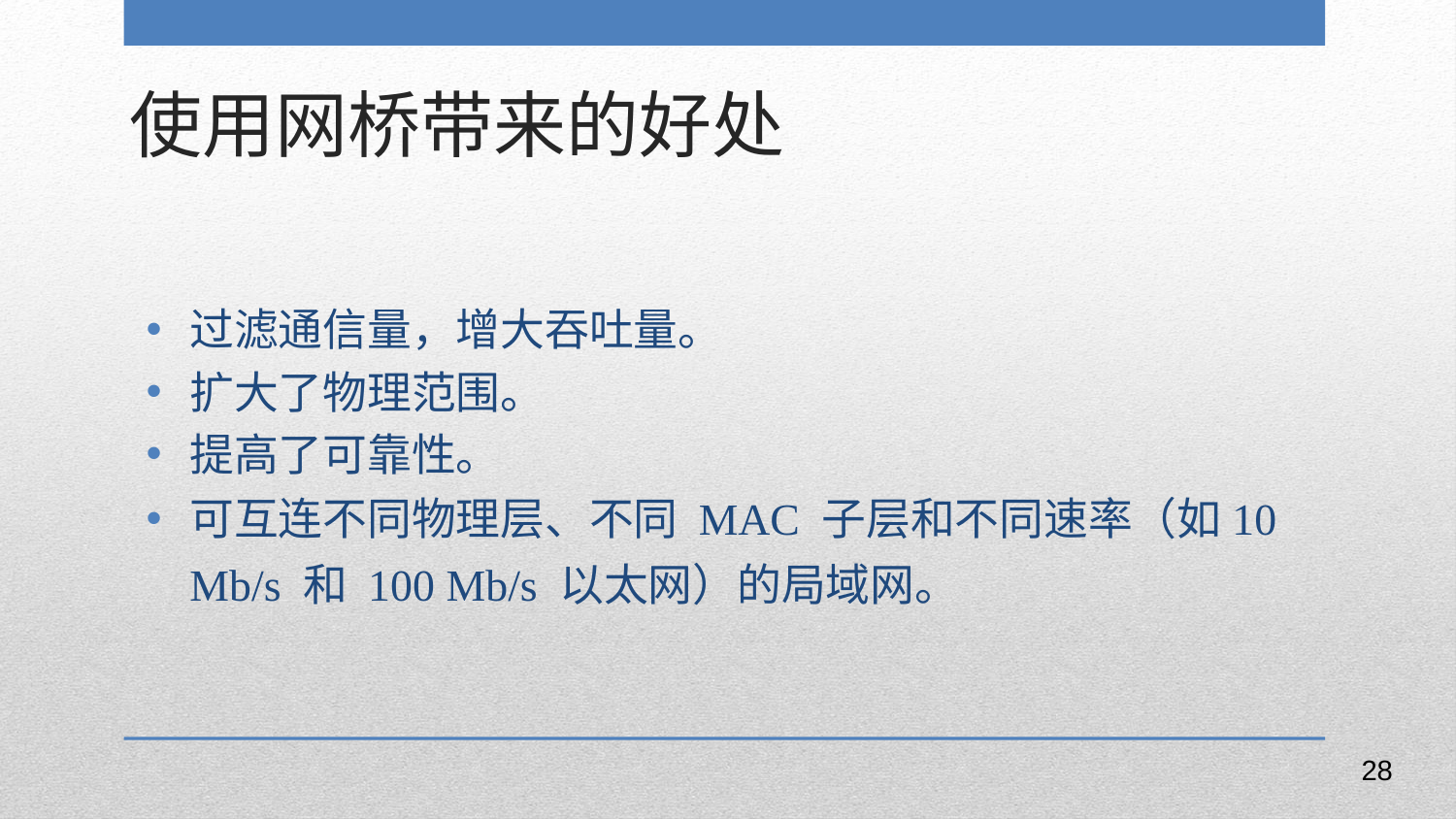

使用网桥带来的好处
过滤通信量，增大吞吐量。
扩大了物理范围。
提高了可靠性。
可互连不同物理层、不同 MAC 子层和不同速率（如10 Mb/s 和 100 Mb/s 以太网）的局域网。
28